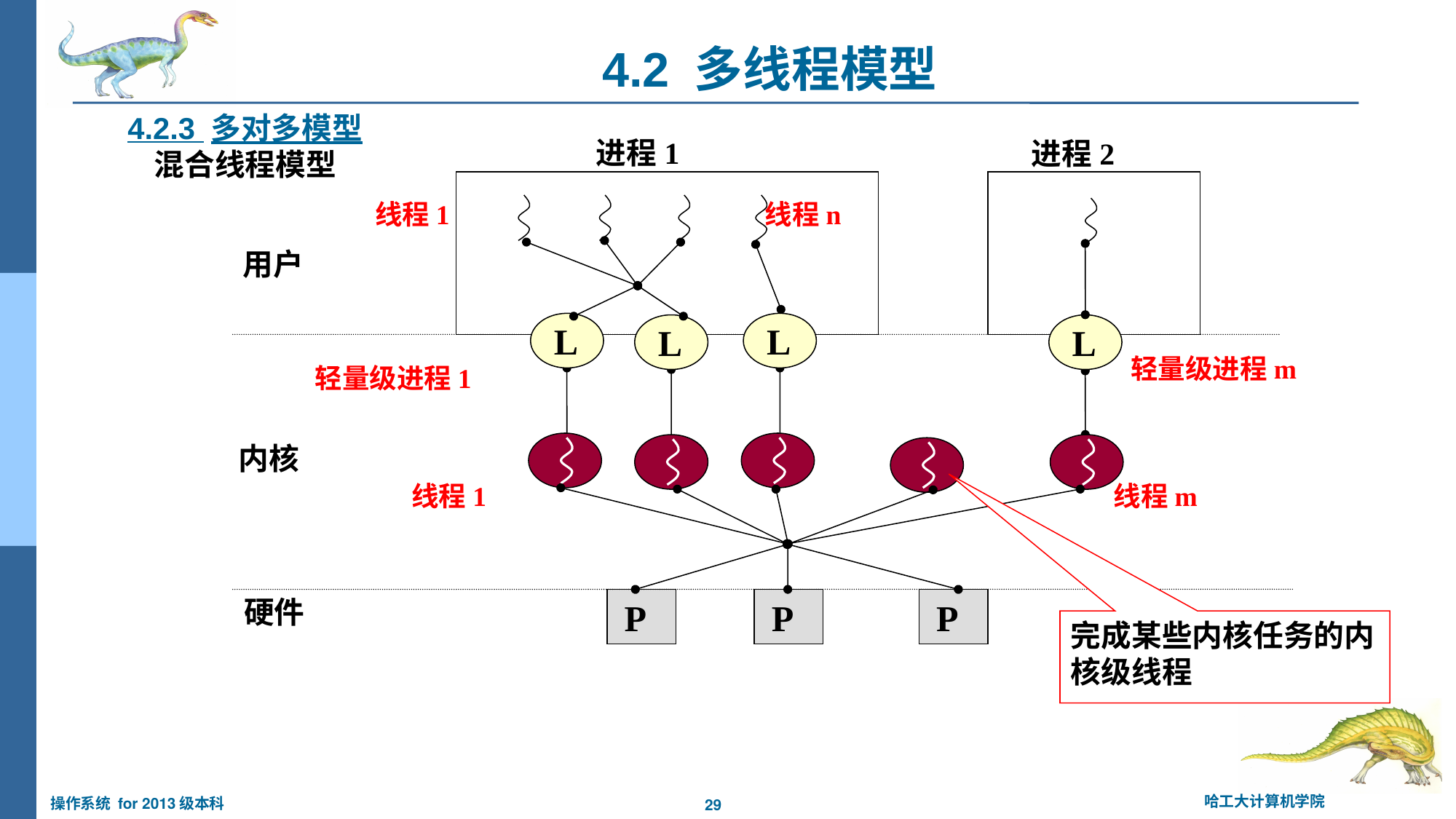

4.2 多线程模型
4.2.3 多对多模型
混合线程模型
进程1
进程2

线程1
线程n

用户

L

L

L

L

轻量级进程m
轻量级进程1

内核

线程1
线程m

硬件

P

P

P
完成某些内核任务的内核级线程